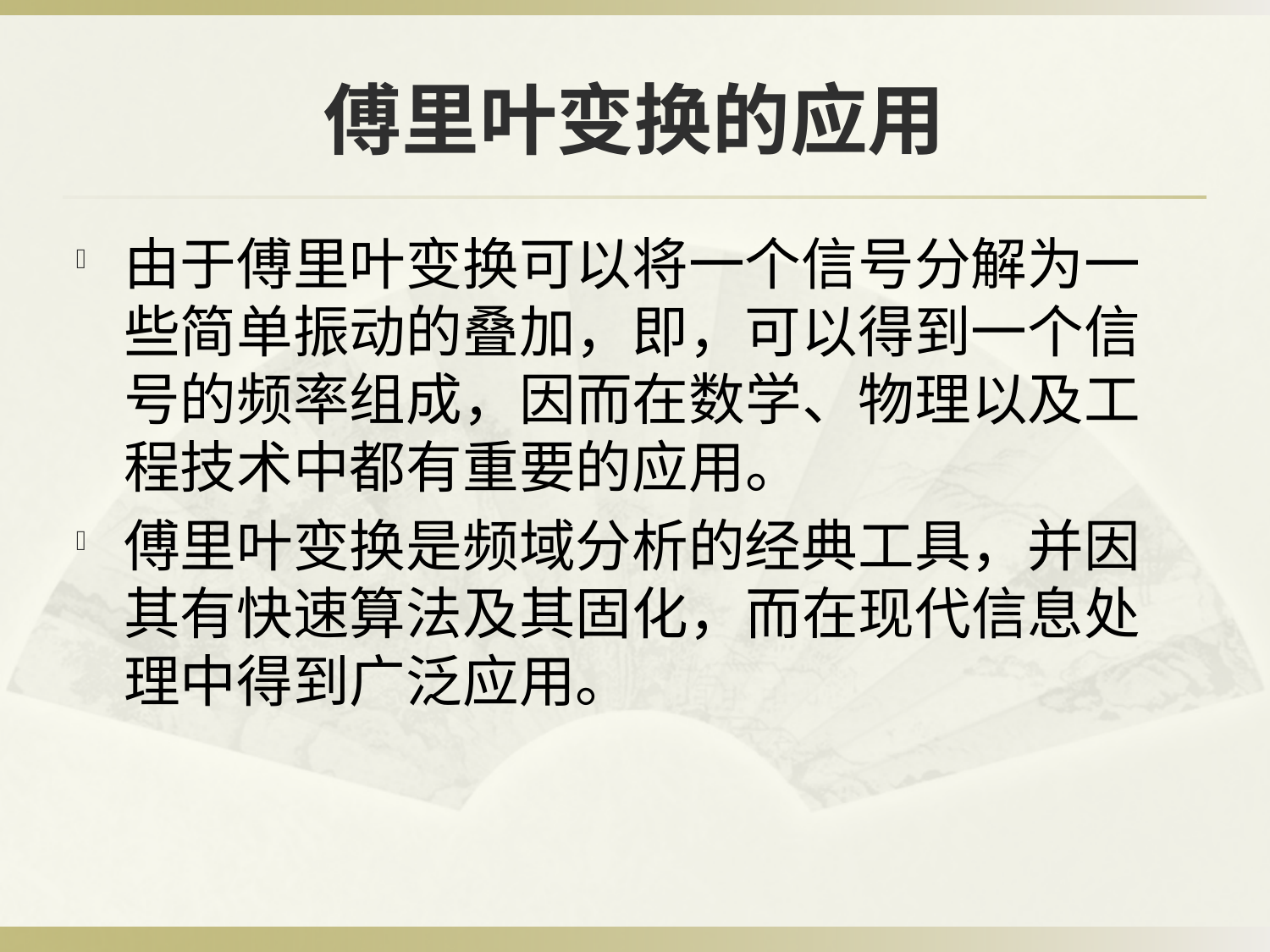

# 傅里叶变换的应用
由于傅里叶变换可以将一个信号分解为一些简单振动的叠加，即，可以得到一个信号的频率组成，因而在数学、物理以及工程技术中都有重要的应用。
傅里叶变换是频域分析的经典工具，并因其有快速算法及其固化，而在现代信息处理中得到广泛应用。